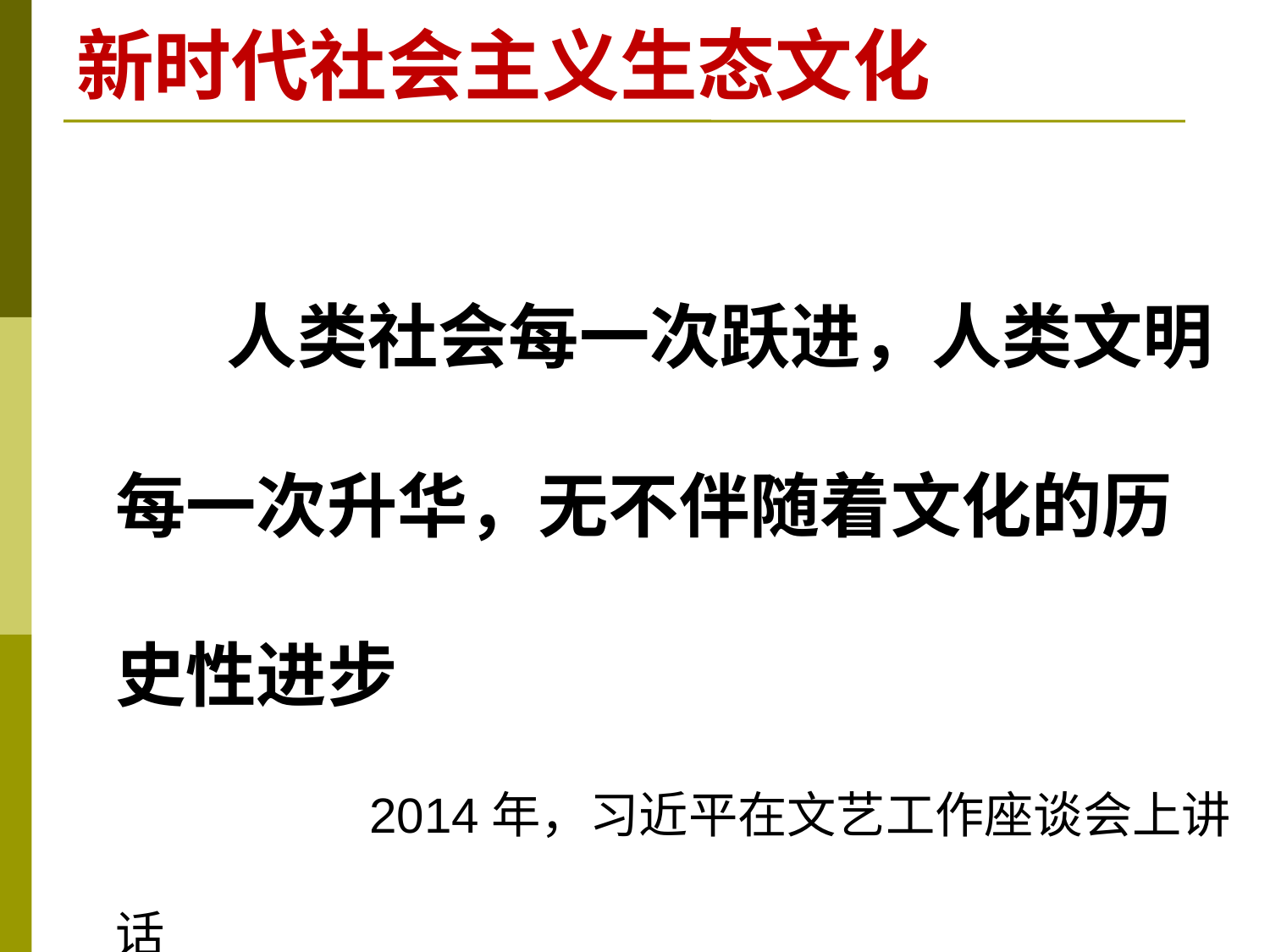

# 新时代社会主义生态文化
          人类社会每一次跃进，人类文明每一次升华，无不伴随着文化的历史性进步
			2014年，习近平在文艺工作座谈会上讲话